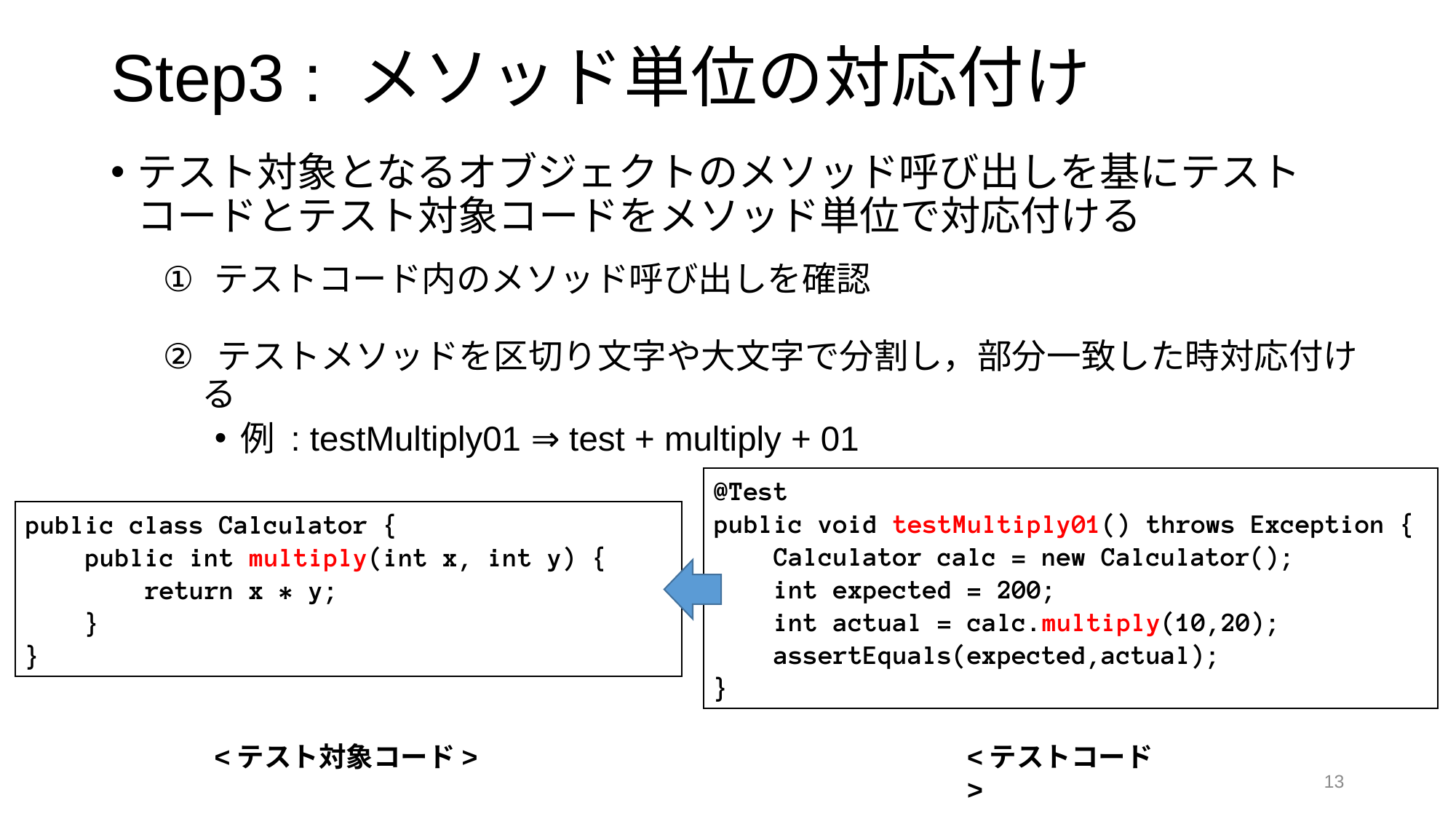

# Step3 : メソッド単位の対応付け
テスト対象となるオブジェクトのメソッド呼び出しを基にテストコードとテスト対象コードをメソッド単位で対応付ける

テストコード内のメソッド呼び出しを確認

 テストメソッドを区切り文字や大文字で分割し，部分一致した時対応付ける
例 : testMultiply01 ⇒ test + multiply + 01

@Test
public void testMultiply01() throws Exception {
    Calculator calc = new Calculator();
    int expected = 200;
    int actual = calc.multiply(10,20);
    assertEquals(expected,actual);
}
public class Calculator {
    public int multiply(int x, int y) {
        return x * y;
    }
}

<テスト対象コード>
<テストコード>
13